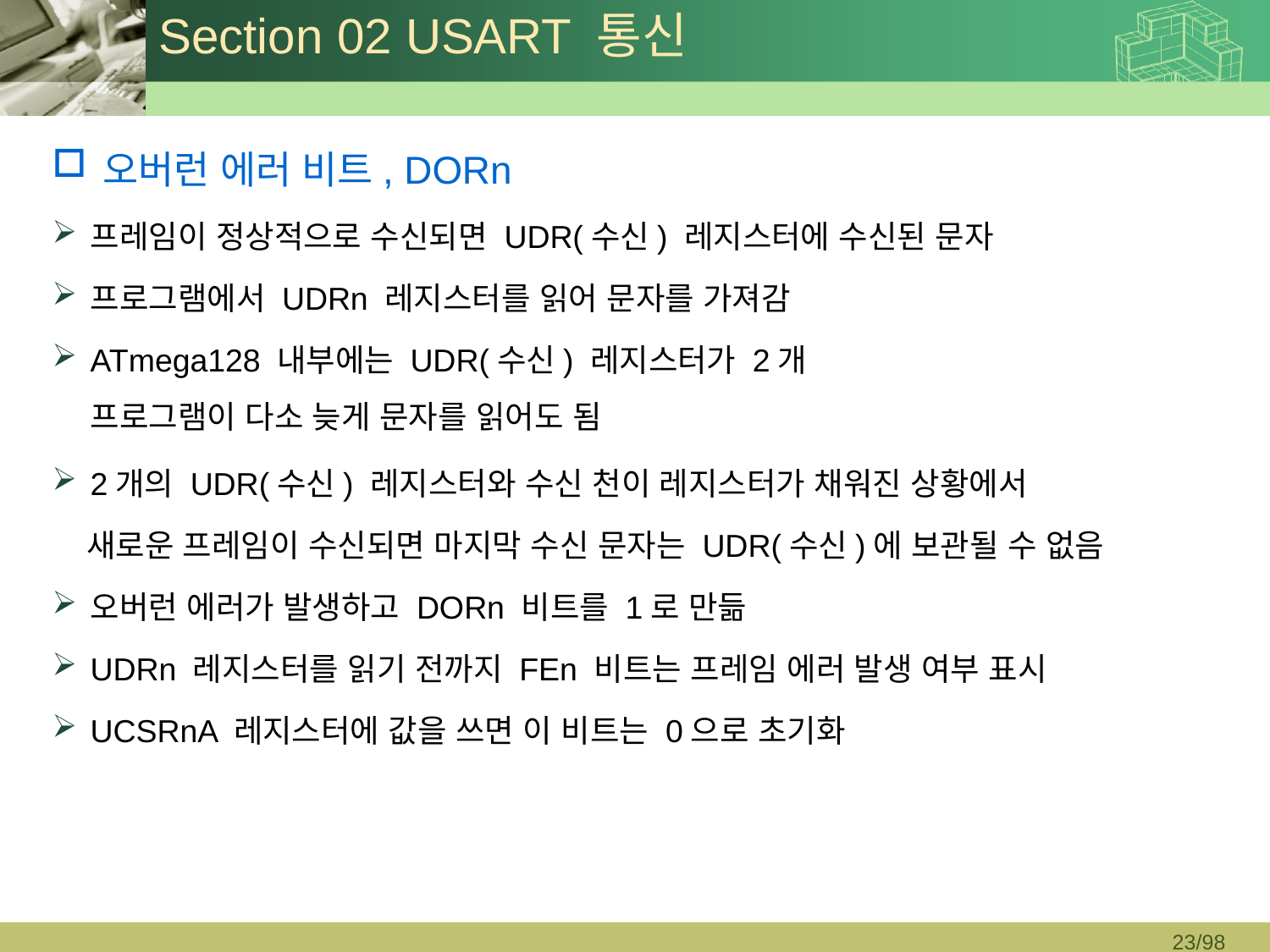

# Section 02 USART 통신
오버런 에러 비트, DORn
프레임이 정상적으로 수신되면 UDR(수신) 레지스터에 수신된 문자
프로그램에서 UDRn 레지스터를 읽어 문자를 가져감
ATmega128 내부에는 UDR(수신) 레지스터가 2개
프로그램이 다소 늦게 문자를 읽어도 됨
2개의 UDR(수신) 레지스터와 수신 천이 레지스터가 채워진 상황에서
   새로운 프레임이 수신되면 마지막 수신 문자는 UDR(수신)에 보관될 수 없음
오버런 에러가 발생하고 DORn 비트를 1로 만듦
UDRn 레지스터를 읽기 전까지 FEn 비트는 프레임 에러 발생 여부 표시
UCSRnA 레지스터에 값을 쓰면 이 비트는 0으로 초기화